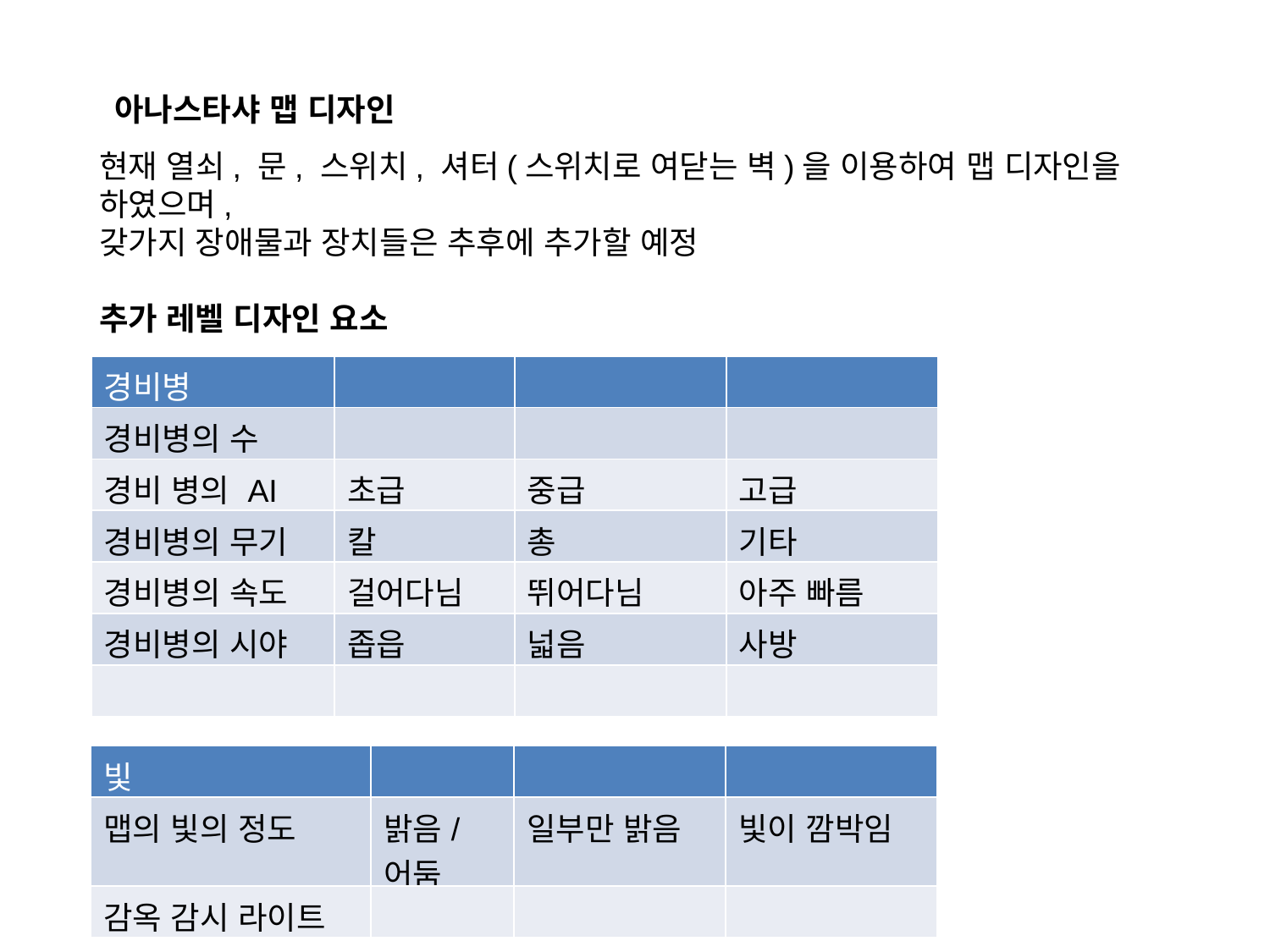

아나스타샤 맵 디자인
현재 열쇠, 문, 스위치, 셔터(스위치로 여닫는 벽)을 이용하여 맵 디자인을 하였으며,
갖가지 장애물과 장치들은 추후에 추가할 예정

추가 레벨 디자인 요소

| 경비병 |  |  |  |
| --- | --- | --- | --- |
| 경비병의 수 |  |  |  |
| 경비 병의 AI | 초급 | 중급 | 고급 |
| 경비병의 무기 | 칼 | 총 | 기타 |
| 경비병의 속도 | 걸어다님 | 뛰어다님 | 아주 빠름 |
| 경비병의 시야 | 좁읍 | 넓음 | 사방 |
|  |  |  |  |
| 빛 |  |  |  |
| --- | --- | --- | --- |
| 맵의 빛의 정도 | 밝음/ 어둠 | 일부만 밝음 | 빛이 깜박임 |
| 감옥 감시 라이트 |  |  |  |